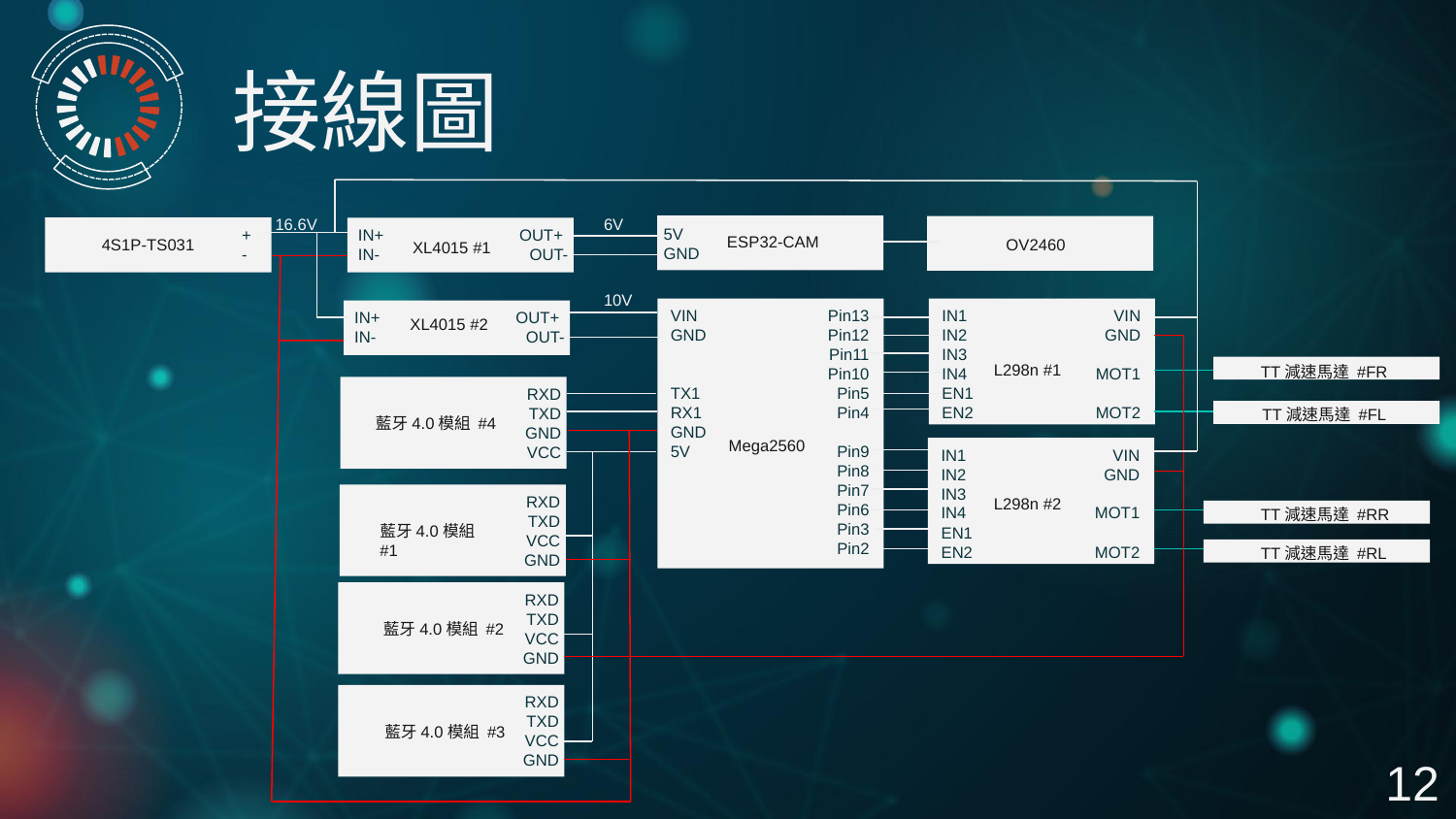

接線圖

16.6V
6V

5V
GND

ESP32-CAM

+
-

4S1P-TS031

IN+
IN-

OUT+
OUT-
XL4015 #1

OV2460

10V
IN1
IN2
IN3
IN4
EN1
EN2

VIN
GND

MOT1

MOT2
L298n #1
VIN
GND

TX1
RX1
GND
5V

Pin13
Pin12
Pin11
Pin10
Pin5
Pin4

Pin9
Pin8
Pin7
Pin6
Pin3
Pin2

Mega2560

IN+
IN-

OUT+
OUT-
XL4015 #2

TT減速馬達 #FR

RXD
TXD
GND
VCC

藍牙4.0模組 #4

TT減速馬達 #FL

IN1
IN2
IN3
IN4
EN1
EN2

VIN
GND

MOT1

MOT2

RXD
TXD
VCC
GND
藍牙4.0模組 #1

L298n #2
TT減速馬達 #RR

TT減速馬達 #RL

RXD
TXD
VCC
GND
藍牙4.0模組 #2

RXD
TXD
VCC
GND
藍牙4.0模組 #3